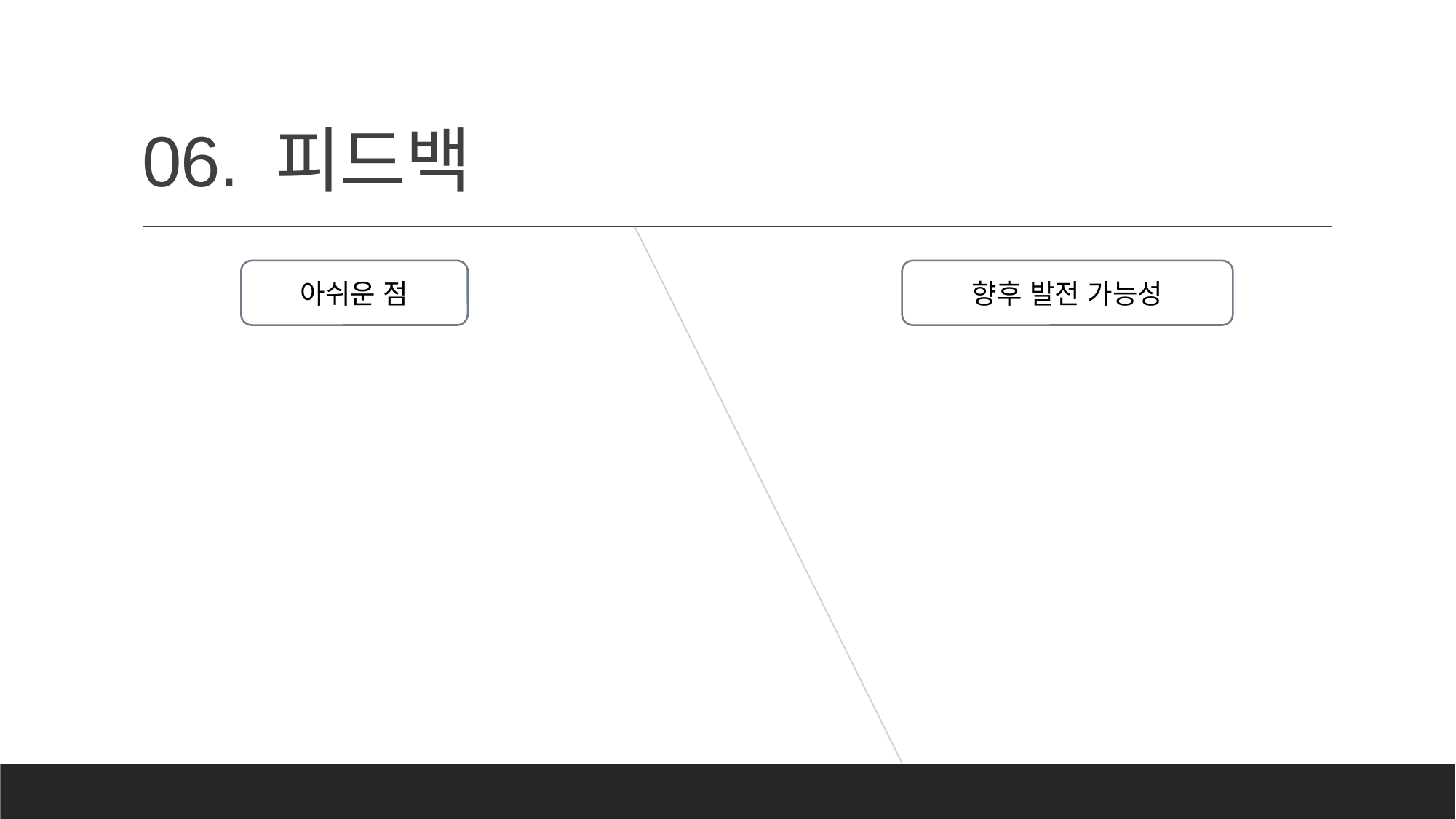

# 06. 피드백
아쉬운 점
향후 발전 가능성